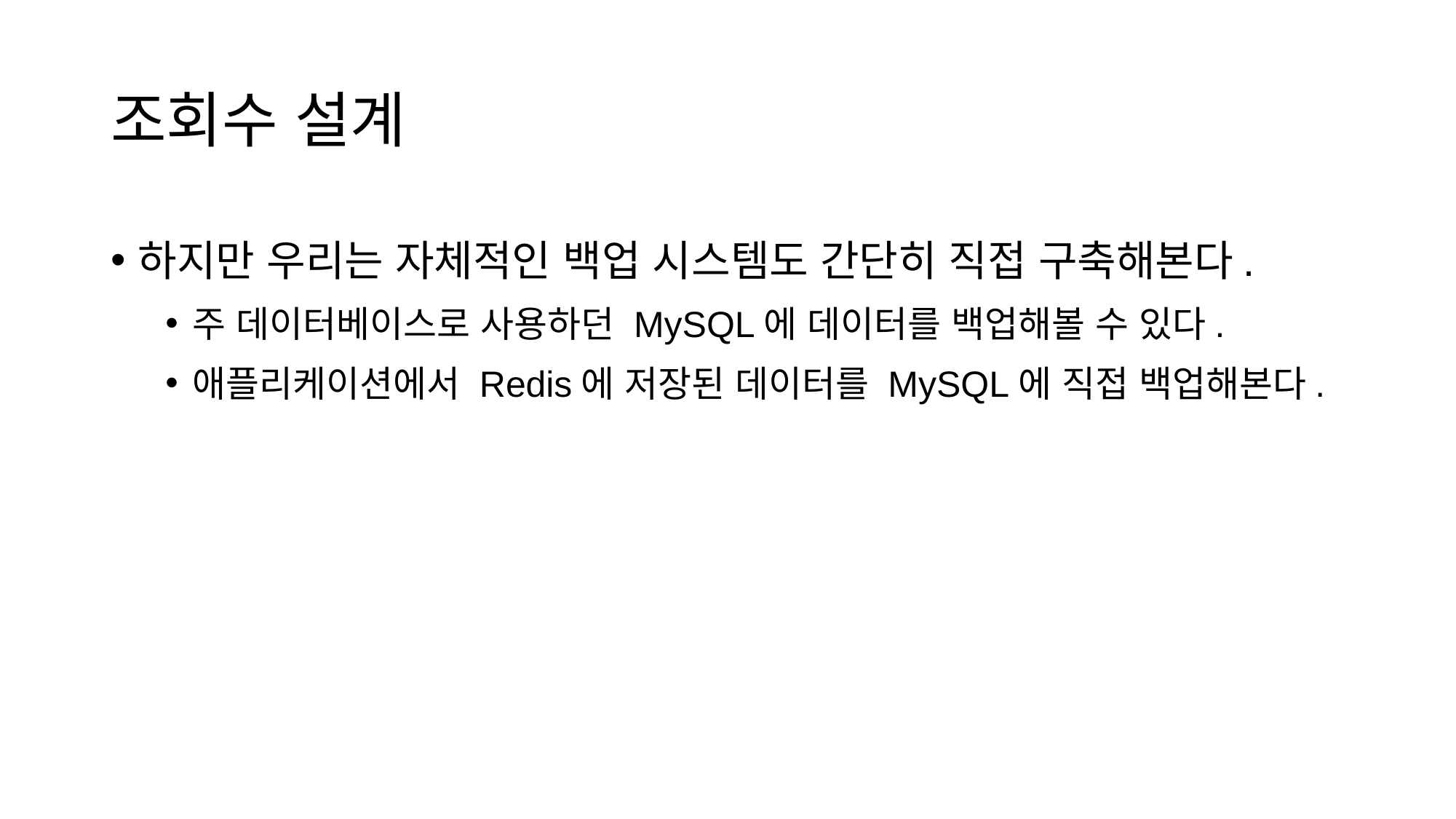

# 조회수 설계
하지만 우리는 자체적인 백업 시스템도 간단히 직접 구축해본다.
주 데이터베이스로 사용하던 MySQL에 데이터를 백업해볼 수 있다.
애플리케이션에서 Redis에 저장된 데이터를 MySQL에 직접 백업해본다.